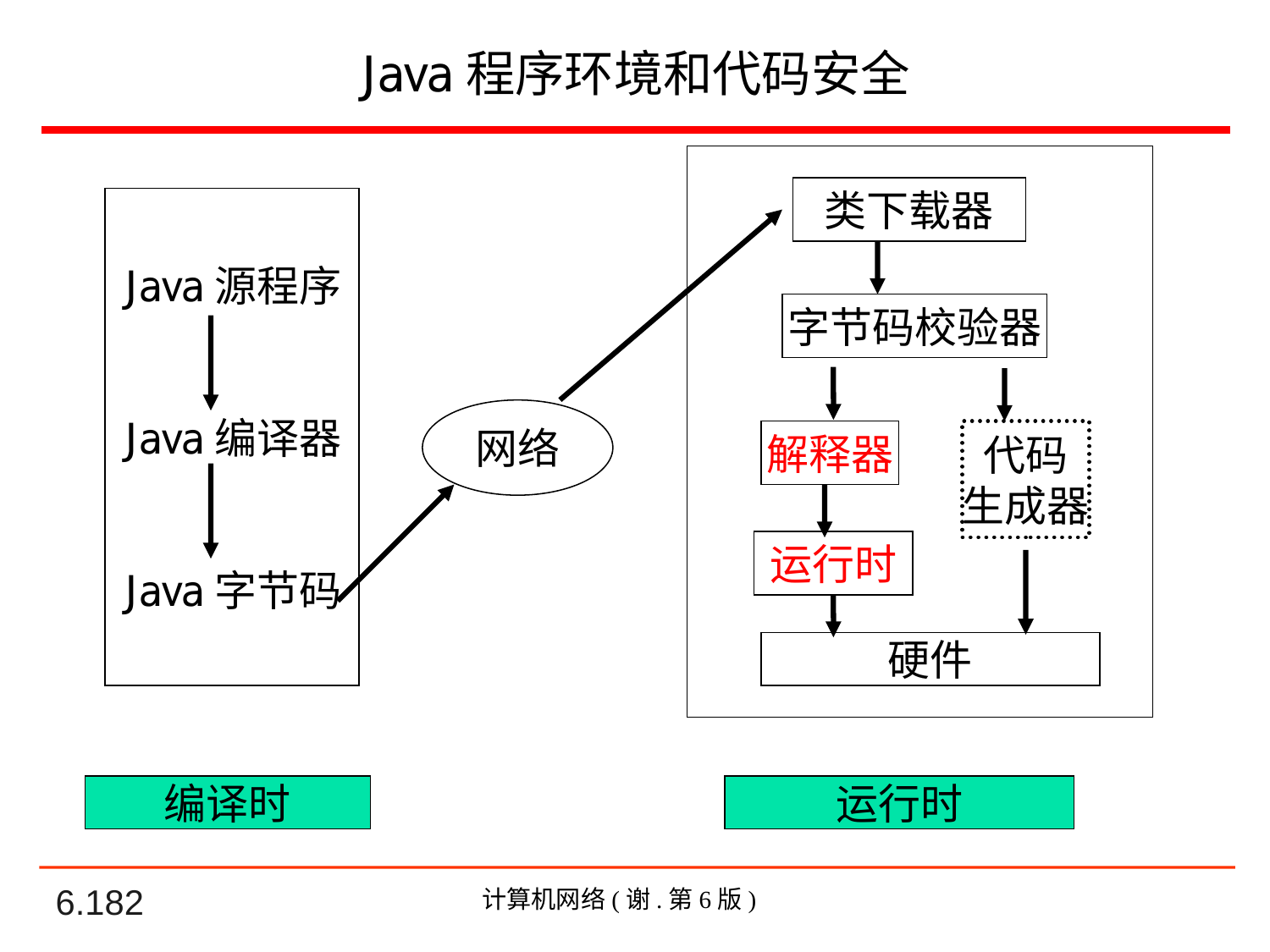

# Java程序环境和代码安全

类下载器
Java源程序

Java编译器

Java字节码

字节码校验器

网络
解释器
代码
生成器

运行时

硬件
编译时
运行时